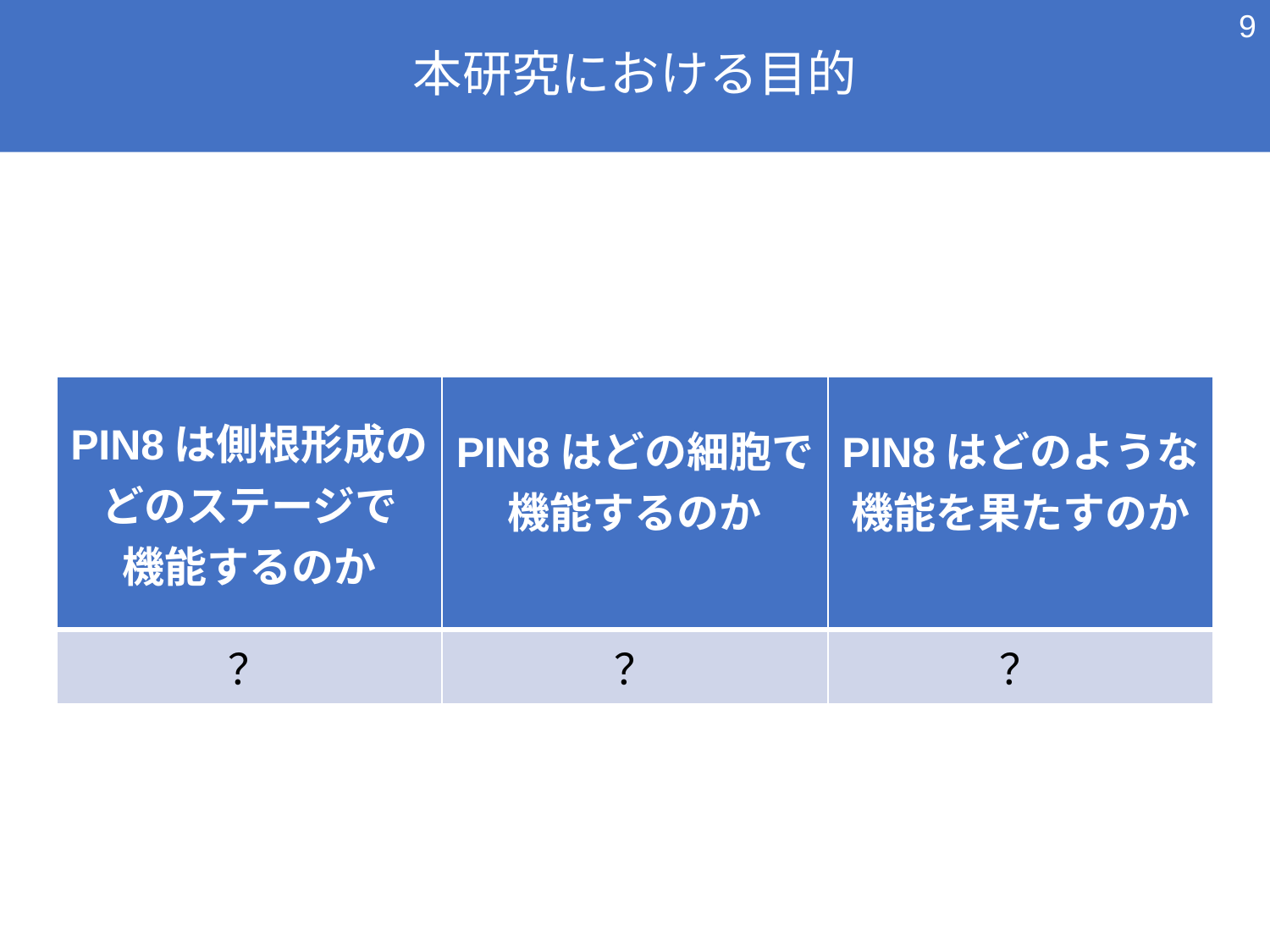

9
# 本研究における目的
| PIN8は側根形成のどのステージで 機能するのか | PIN8はどの細胞で機能するのか | PIN8はどのような機能を果たすのか |
| --- | --- | --- |
| ？ | ？ | ？ |